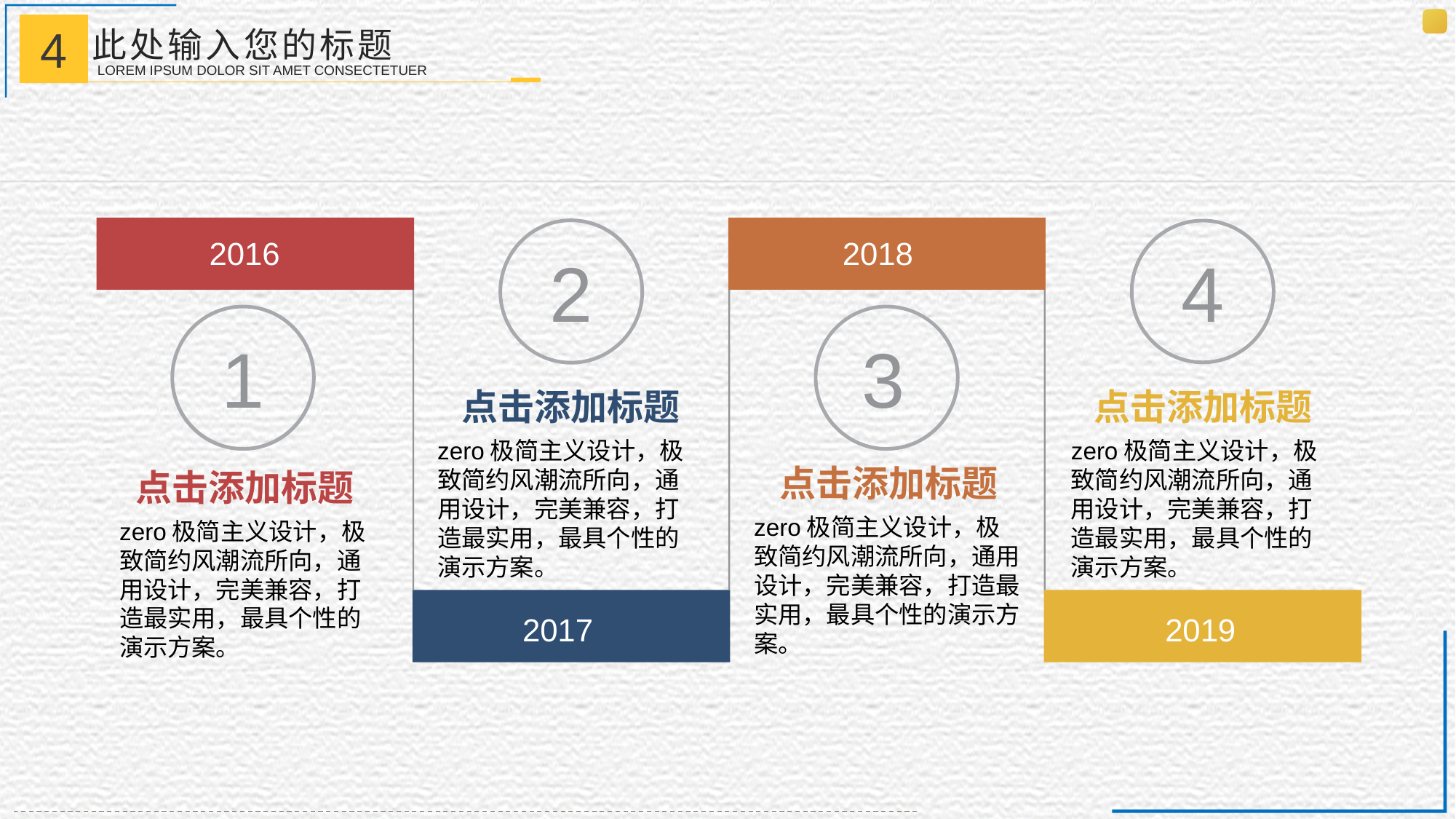

此处输入您的标题
4
LOREM IPSUM DOLOR SIT AMET CONSECTETUER

2016
2018
2
4

1
3
点击添加标题
点击添加标题
zero极简主义设计，极致简约风潮流所向，通用设计，完美兼容，打造最实用，最具个性的演示方案。
zero极简主义设计，极致简约风潮流所向，通用设计，完美兼容，打造最实用，最具个性的演示方案。
点击添加标题
点击添加标题
zero极简主义设计，极致简约风潮流所向，通用设计，完美兼容，打造最实用，最具个性的演示方案。
zero极简主义设计，极致简约风潮流所向，通用设计，完美兼容，打造最实用，最具个性的演示方案。

2017
2019